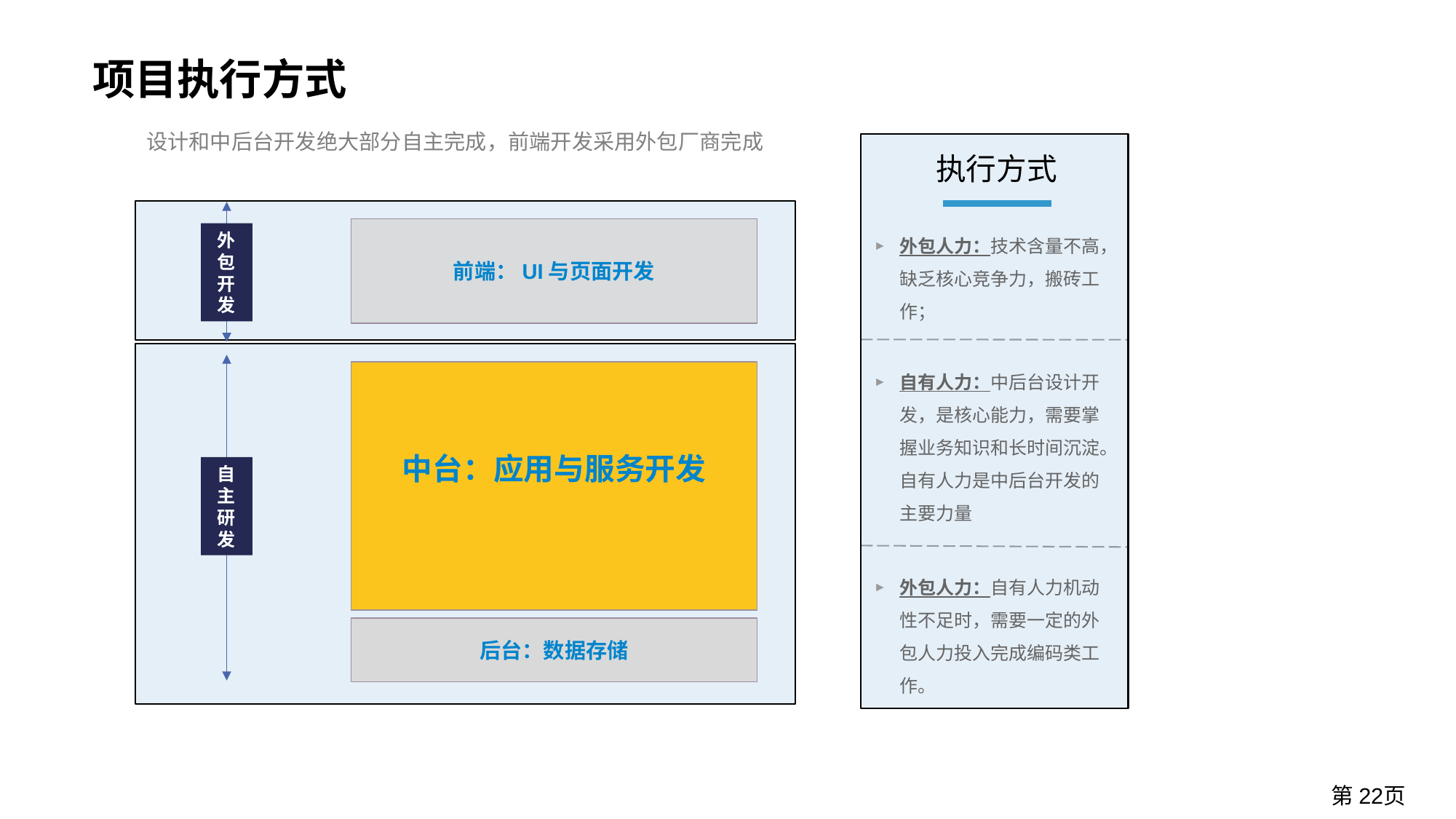

# 项目执行方式
设计和中后台开发绝大部分自主完成，前端开发采用外包厂商完成

执行方式

前端：UI与页面开发
外包人力：技术含量不高，缺乏核心竞争力，搬砖工作；
外包开发

自有人力：中后台设计开发，是核心能力，需要掌握业务知识和长时间沉淀。自有人力是中后台开发的主要力量
中台：应用与服务开发

自主研发
外包人力：自有人力机动性不足时，需要一定的外包人力投入完成编码类工作。
后台：数据存储